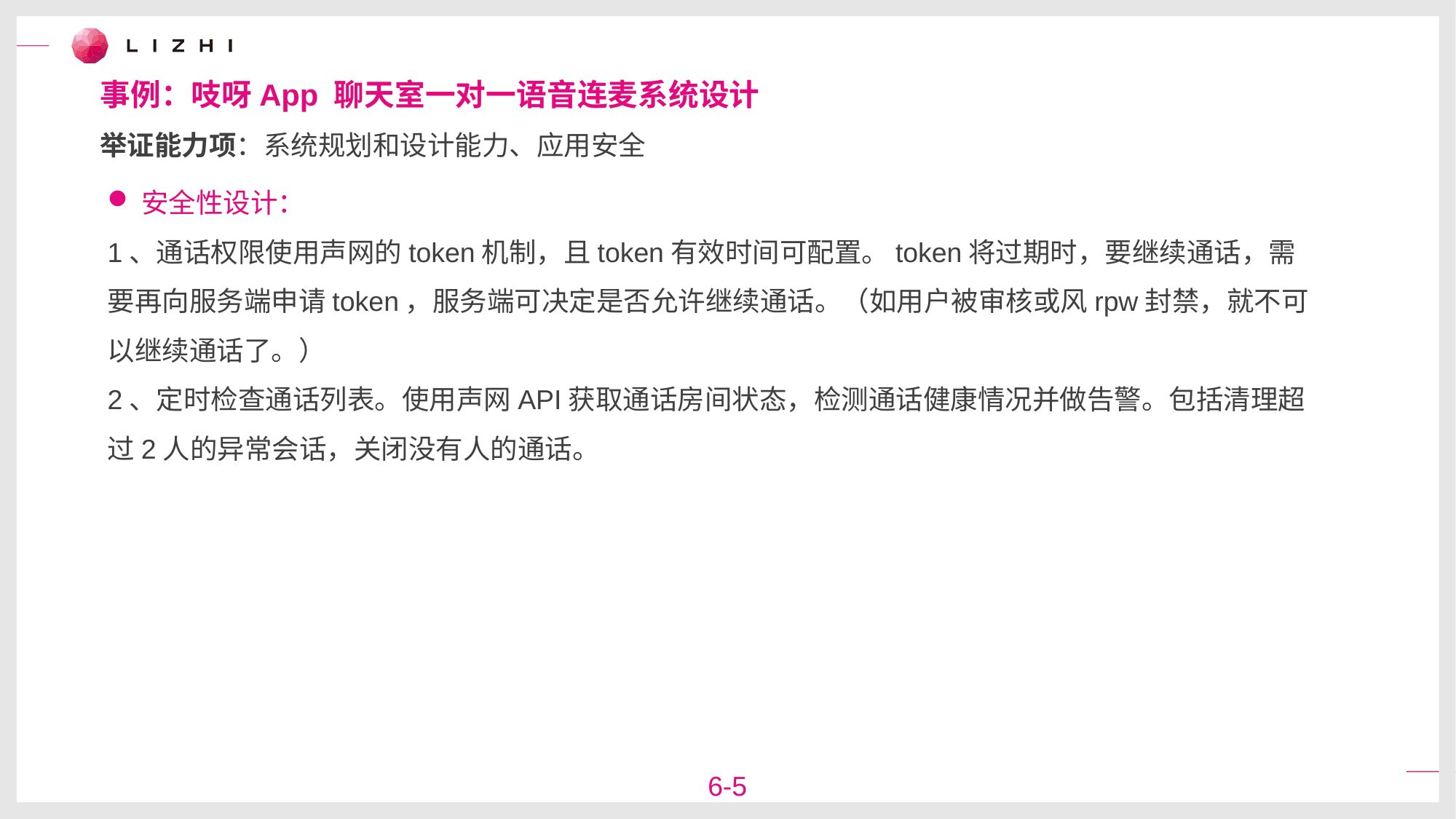

事例：吱呀App 聊天室一对一语音连麦系统设计
举证能力项：系统规划和设计能力、应用安全
安全性设计：
1、通话权限使用声网的token机制，且token有效时间可配置。token将过期时，要继续通话，需要再向服务端申请token，服务端可决定是否允许继续通话。（如用户被审核或风rpw封禁，就不可以继续通话了。）
2、定时检查通话列表。使用声网API获取通话房间状态，检测通话健康情况并做告警。包括清理超过2人的异常会话，关闭没有人的通话。
6-5